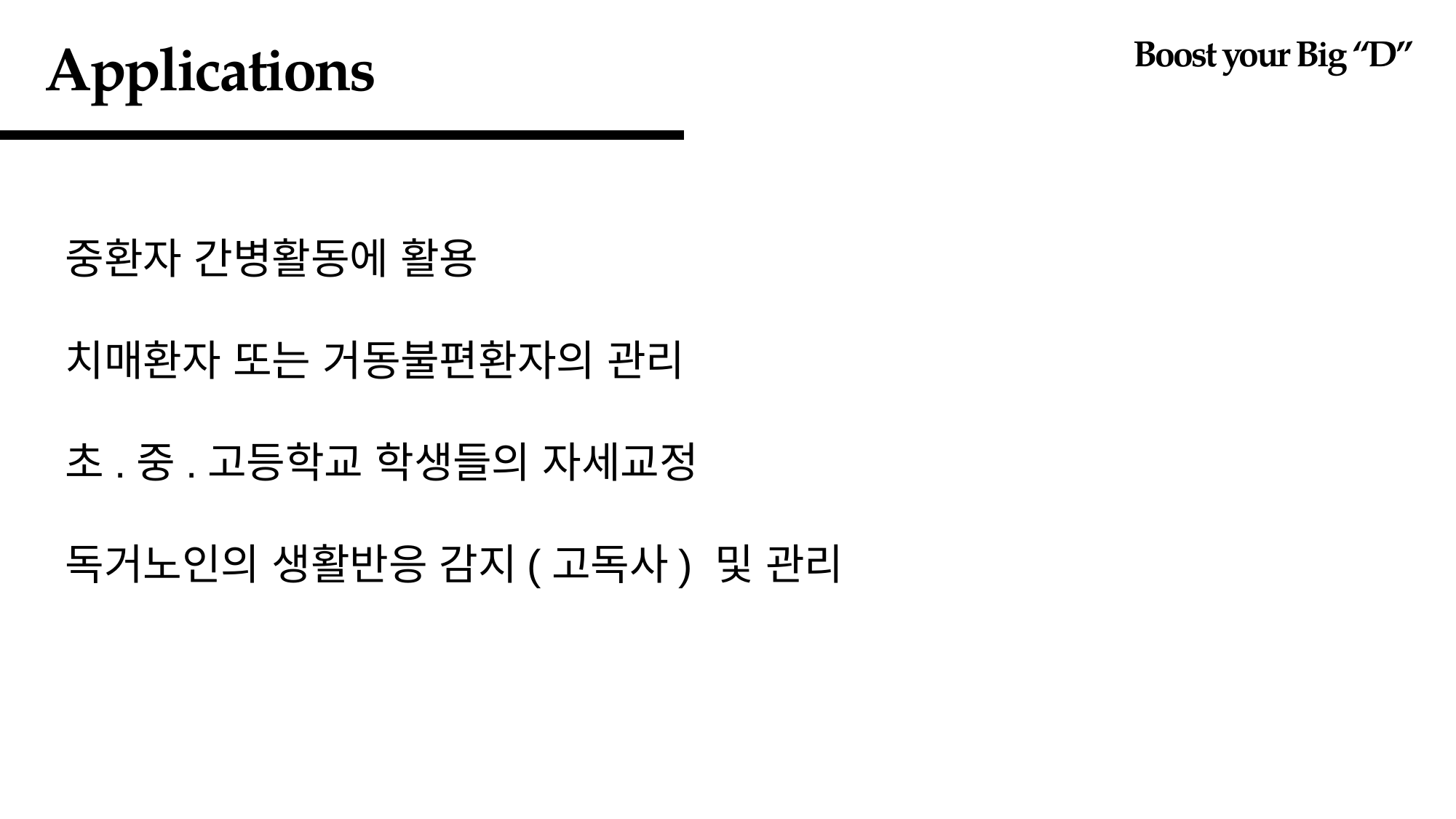

Applications
Boost your Big “D”
중환자 간병활동에 활용
치매환자 또는 거동불편환자의 관리
초.중.고등학교 학생들의 자세교정
독거노인의 생활반응 감지(고독사) 및 관리